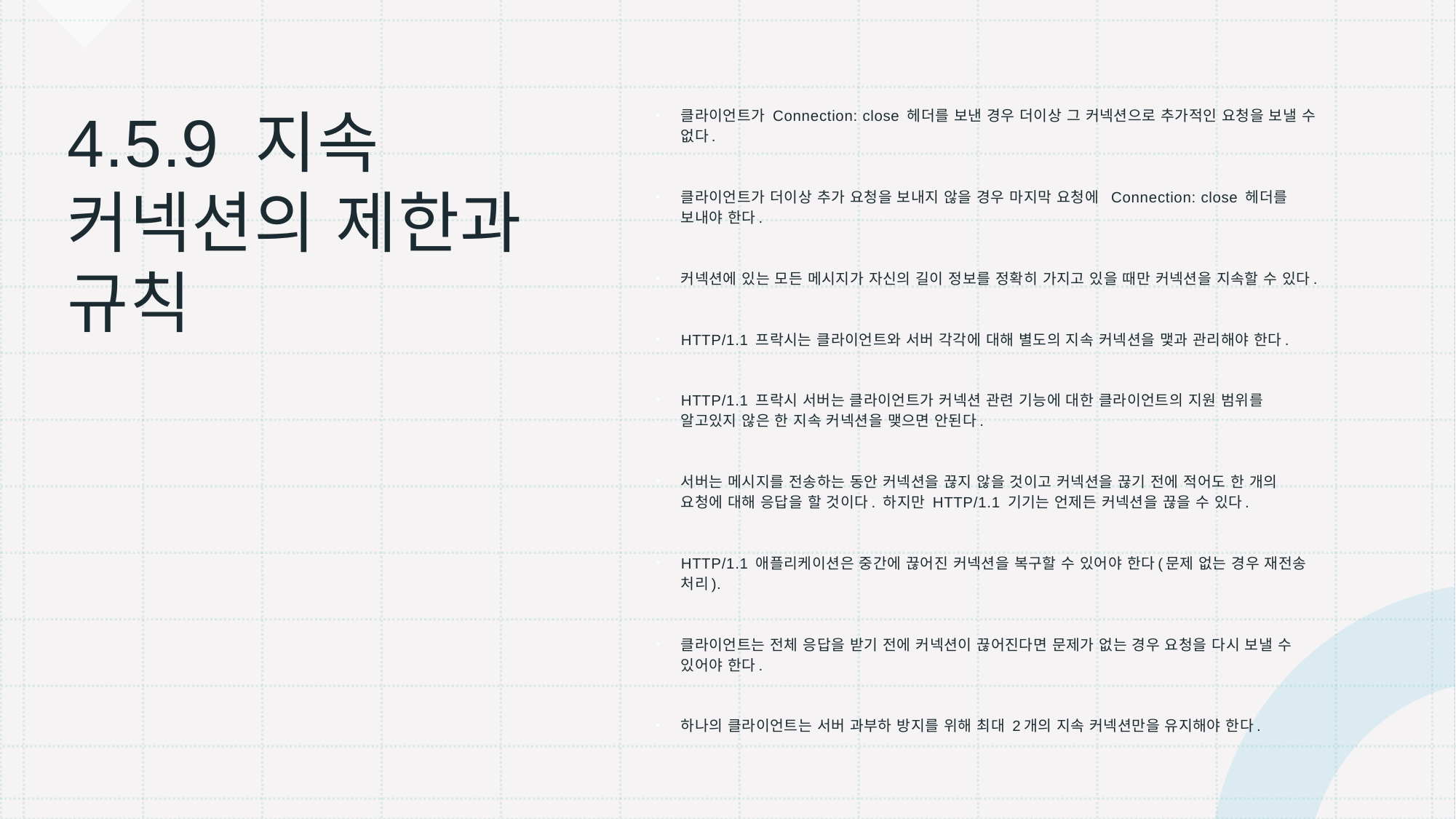

# 4.5.9 지속 커넥션의 제한과 규칙
클라이언트가 Connection: close 헤더를 보낸 경우 더이상 그 커넥션으로 추가적인 요청을 보낼 수 없다.

클라이언트가 더이상 추가 요청을 보내지 않을 경우 마지막 요청에  Connection: close 헤더를 보내야 한다.

커넥션에 있는 모든 메시지가 자신의 길이 정보를 정확히 가지고 있을 때만 커넥션을 지속할 수 있다.

HTTP/1.1 프락시는 클라이언트와 서버 각각에 대해 별도의 지속 커넥션을 맻과 관리해야 한다.

HTTP/1.1 프락시 서버는 클라이언트가 커넥션 관련 기능에 대한 클라이언트의 지원 범위를 알고있지 않은 한 지속 커넥션을 맺으면 안된다.

서버는 메시지를 전송하는 동안 커넥션을 끊지 않을 것이고 커넥션을 끊기 전에 적어도 한 개의 요청에 대해 응답을 할 것이다. 하지만 HTTP/1.1 기기는 언제든 커넥션을 끊을 수 있다.

HTTP/1.1 애플리케이션은 중간에 끊어진 커넥션을 복구할 수 있어야 한다(문제 없는 경우 재전송 처리).

클라이언트는 전체 응답을 받기 전에 커넥션이 끊어진다면 문제가 없는 경우 요청을 다시 보낼 수 있어야 한다.

하나의 클라이언트는 서버 과부하 방지를 위해 최대 2개의 지속 커넥션만을 유지해야 한다.